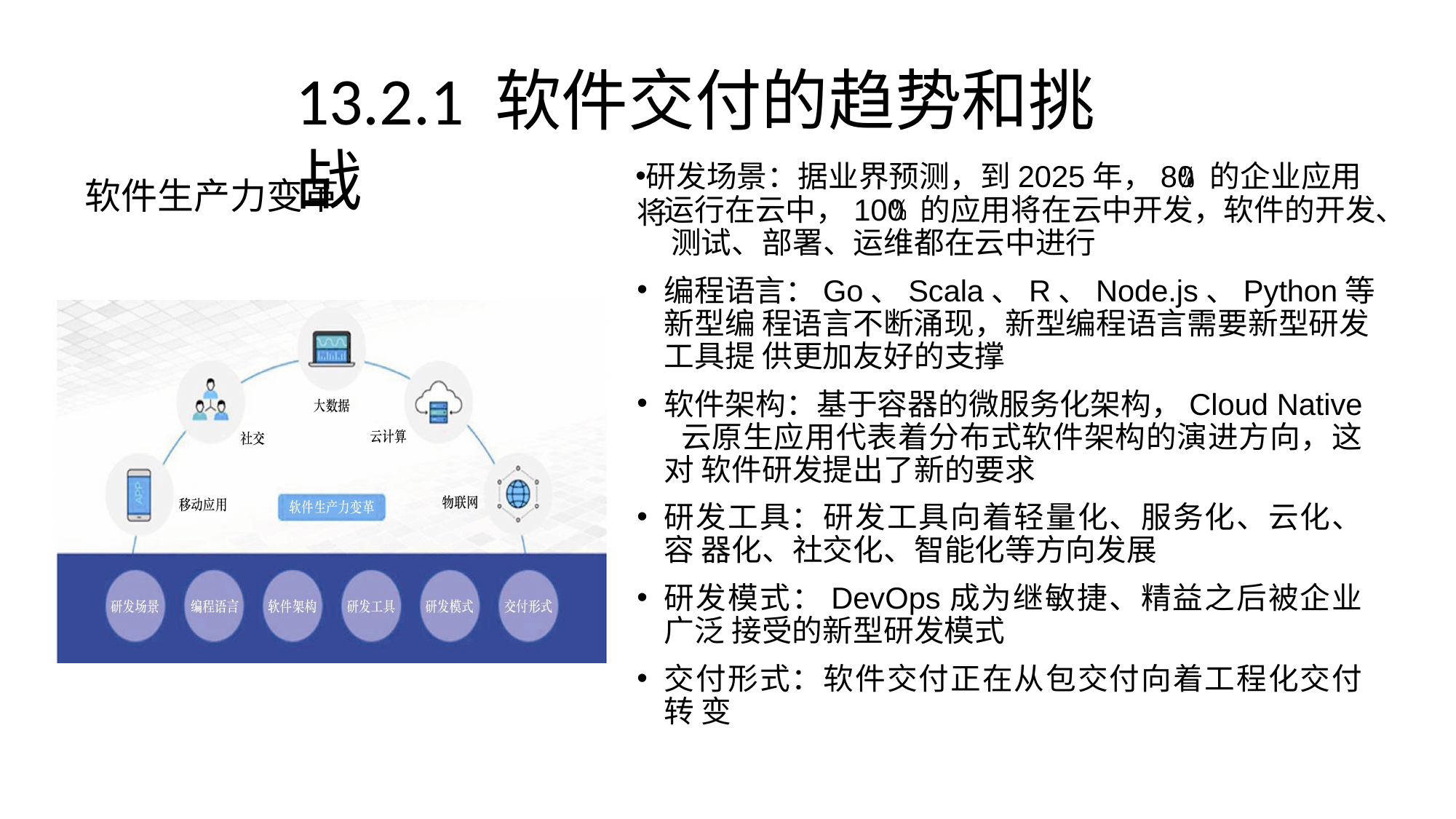

# 13.2.1	软件交付的趋势和挑战
研发场景：据业界预测，到2025年，80 的企业应用将

软件生产力变革
运行在云中，100 的应用将在云中开发，软件的开发、 测试、部署、运维都在云中进行

编程语言：Go、Scala、R、Node.js、Python等新型编 程语言不断涌现，新型编程语言需要新型研发工具提 供更加友好的支撑
软件架构：基于容器的微服务化架构，Cloud Native  云原生应用代表着分布式软件架构的演进方向，这对 软件研发提出了新的要求
研发工具：研发工具向着轻量化、服务化、云化、容 器化、社交化、智能化等方向发展
研发模式：DevOps成为继敏捷、精益之后被企业广泛 接受的新型研发模式
交付形式：软件交付正在从包交付向着工程化交付转 变